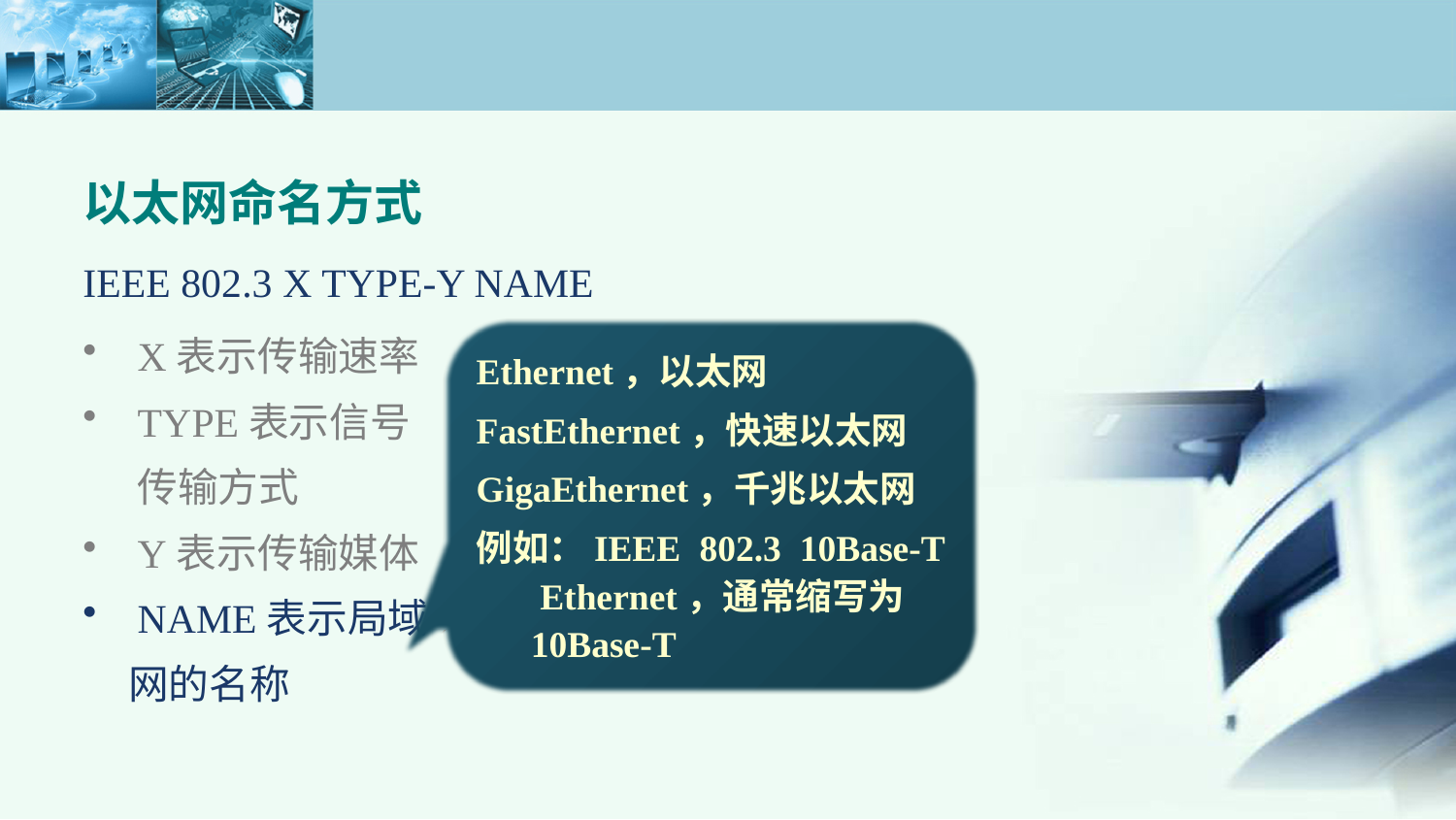

以太网命名方式
IEEE 802.3 X TYPE-Y NAME
X表示传输速率
TYPE表示信号
     传输方式
Y表示传输媒体
NAME表示局域
    网的名称
Ethernet，以太网
FastEthernet，快速以太网
GigaEthernet，千兆以太网
例如：IEEE  802.3  10Base-T  Ethernet，通常缩写为10Base-T